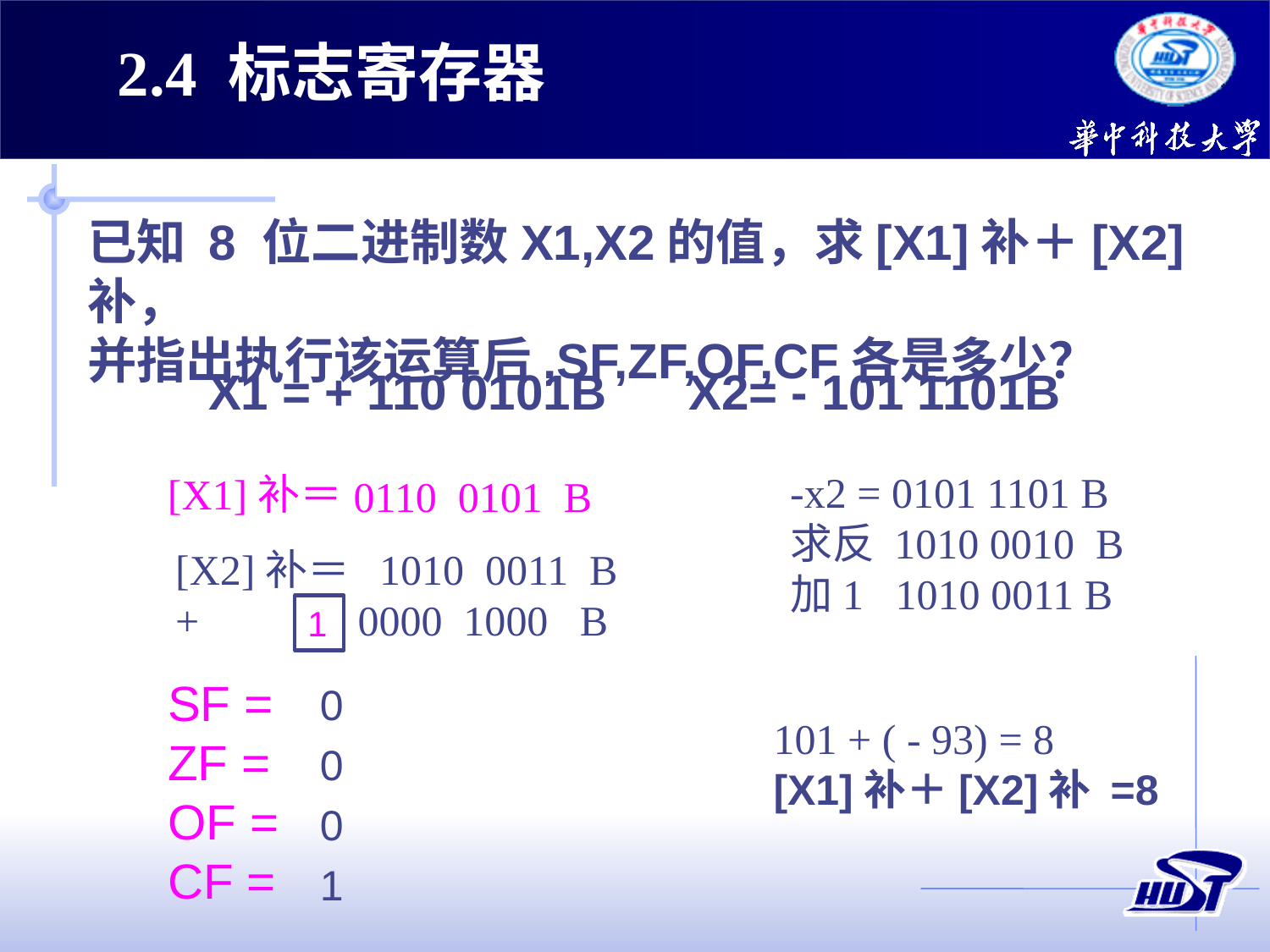

2.4 标志寄存器
已知 8 位二进制数X1,X2的值，求[X1]补＋[X2]补，
并指出执行该运算后,SF,ZF,OF,CF各是多少？
X1 = + 110 0101B      X2= - 101 1101B
-x2 = 0101 1101 B
求反 1010 0010  B
加1   1010 0011 B
[X1]补＝
0110  0101  B
[X2]补＝  1010  0011  B
+               0000  1000   B

1
SF =
ZF =
OF =
CF =
0
101 + ( - 93) = 8
[X1]补＋[X2]补 =8
0
0
1